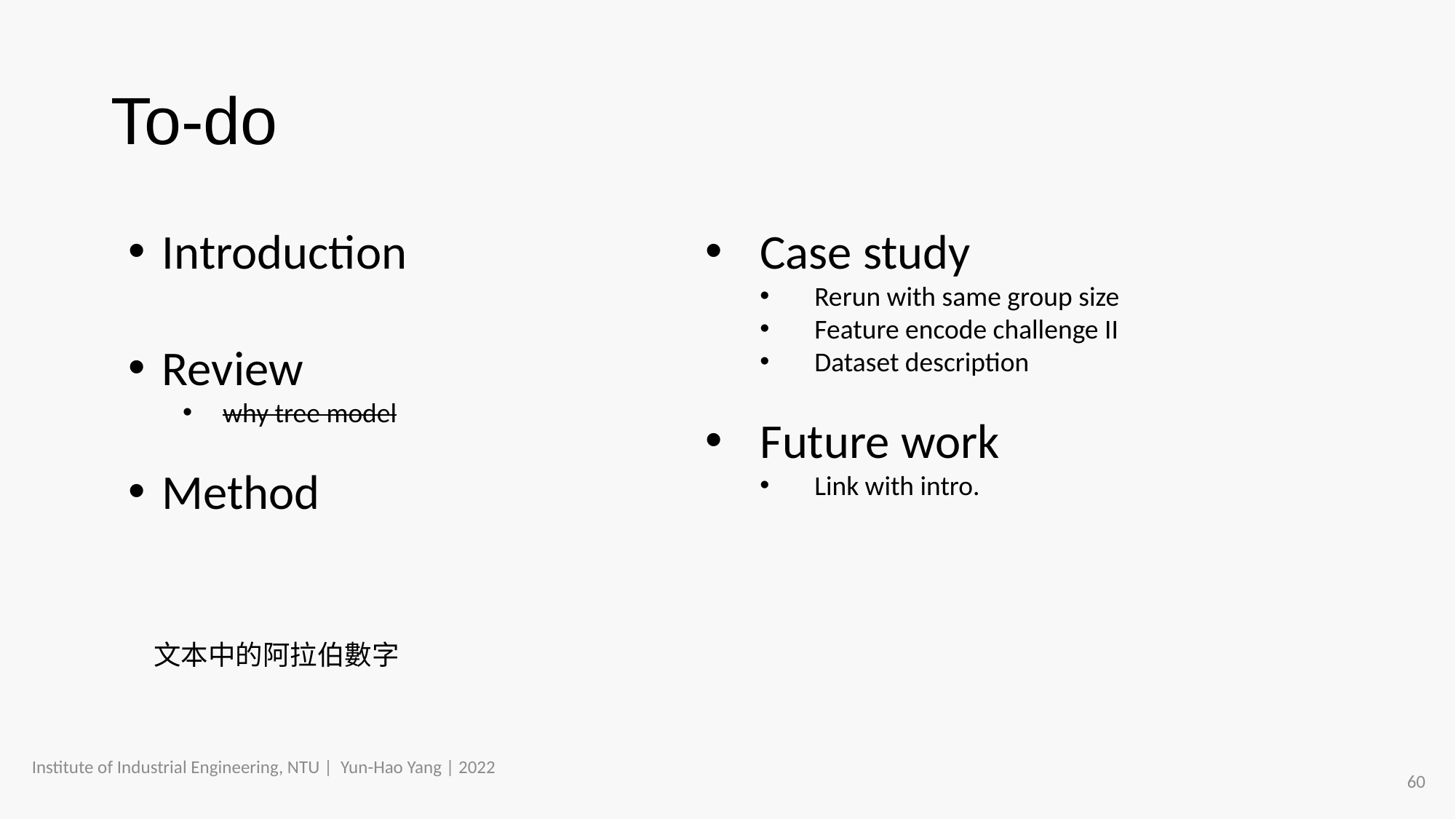

# To-do
Introduction

Review
 why tree model

Method
Case study
Rerun with same group size
Feature encode challenge II
Dataset description

Future work
Link with intro.
文本中的阿拉伯數字
Institute of Industrial Engineering, NTU |  Yun-Hao Yang | 2022